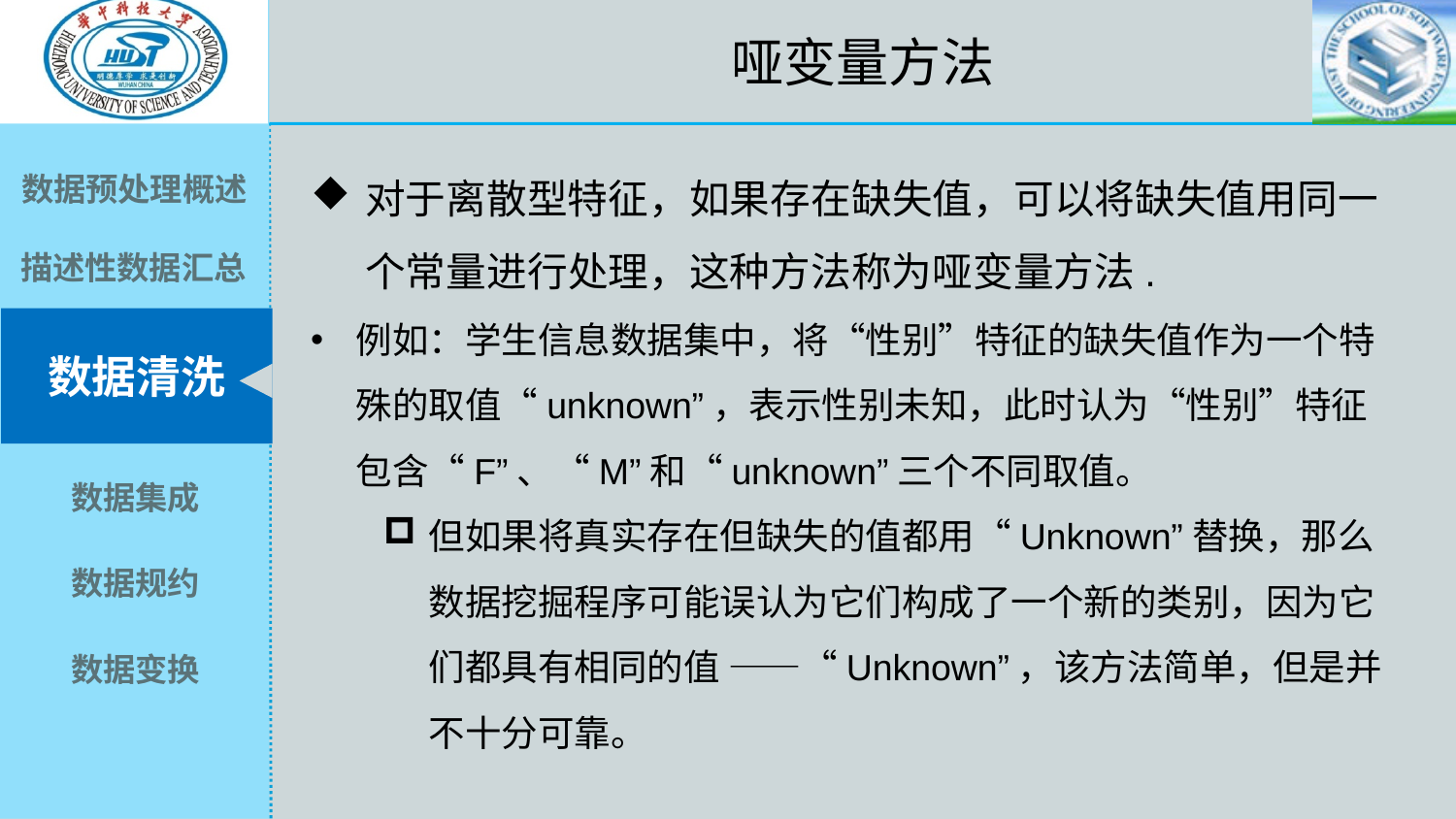

哑变量方法
对于离散型特征，如果存在缺失值，可以将缺失值用同一个常量进行处理，这种方法称为哑变量方法.
例如：学生信息数据集中，将“性别”特征的缺失值作为一个特殊的取值“unknown”，表示性别未知，此时认为“性别”特征包含“F”、“M”和“unknown”三个不同取值。
但如果将真实存在但缺失的值都用“Unknown”替换，那么数据挖掘程序可能误认为它们构成了一个新的类别，因为它们都具有相同的值 ——“Unknown”，该方法简单，但是并不十分可靠。